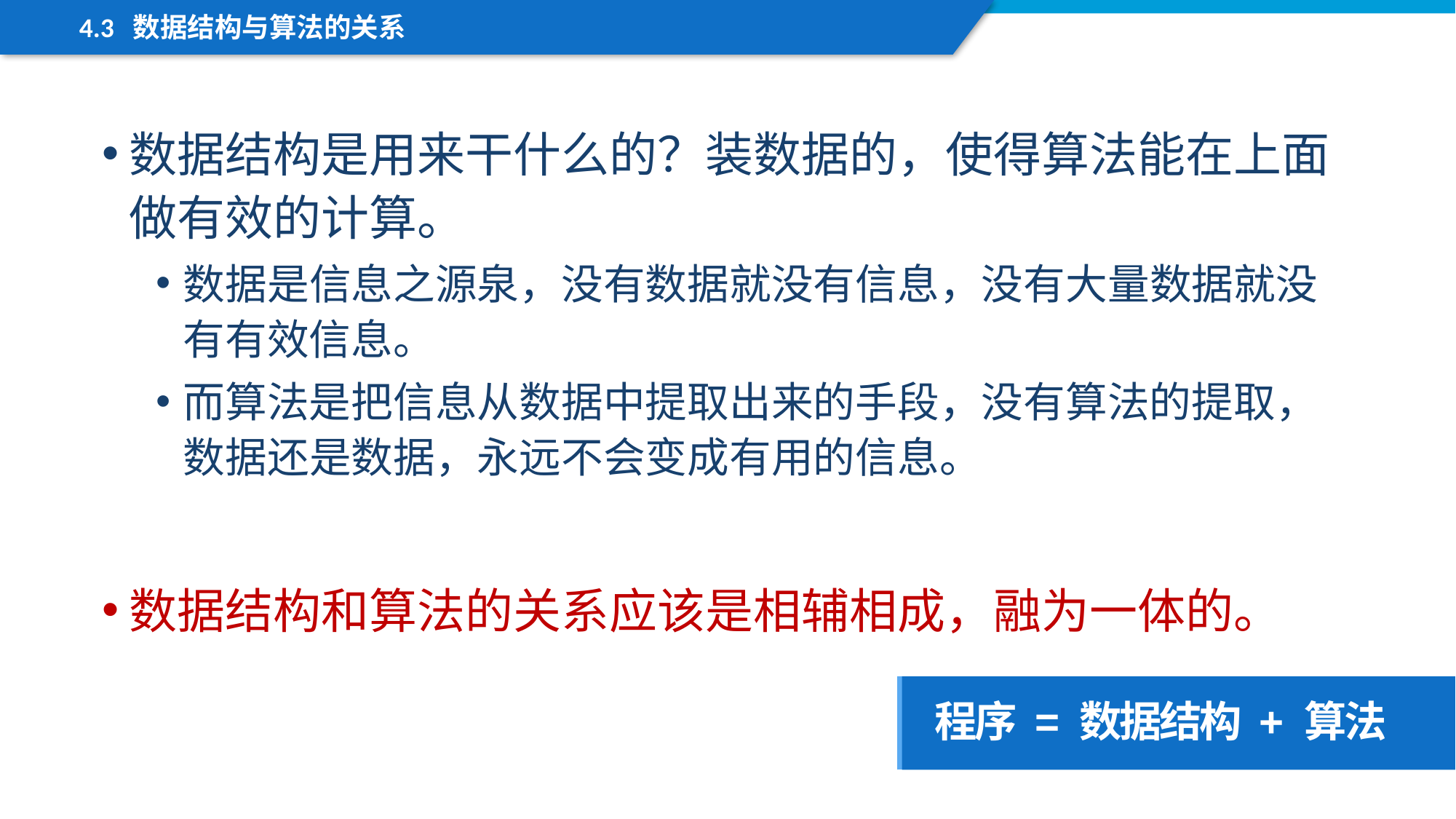

4.3  数据结构与算法的关系
数据结构是用来干什么的？装数据的，使得算法能在上面做有效的计算。
数据是信息之源泉，没有数据就没有信息，没有大量数据就没有有效信息。
而算法是把信息从数据中提取出来的手段，没有算法的提取，数据还是数据，永远不会变成有用的信息。

数据结构和算法的关系应该是相辅相成，融为一体的。
程序 = 数据结构 + 算法